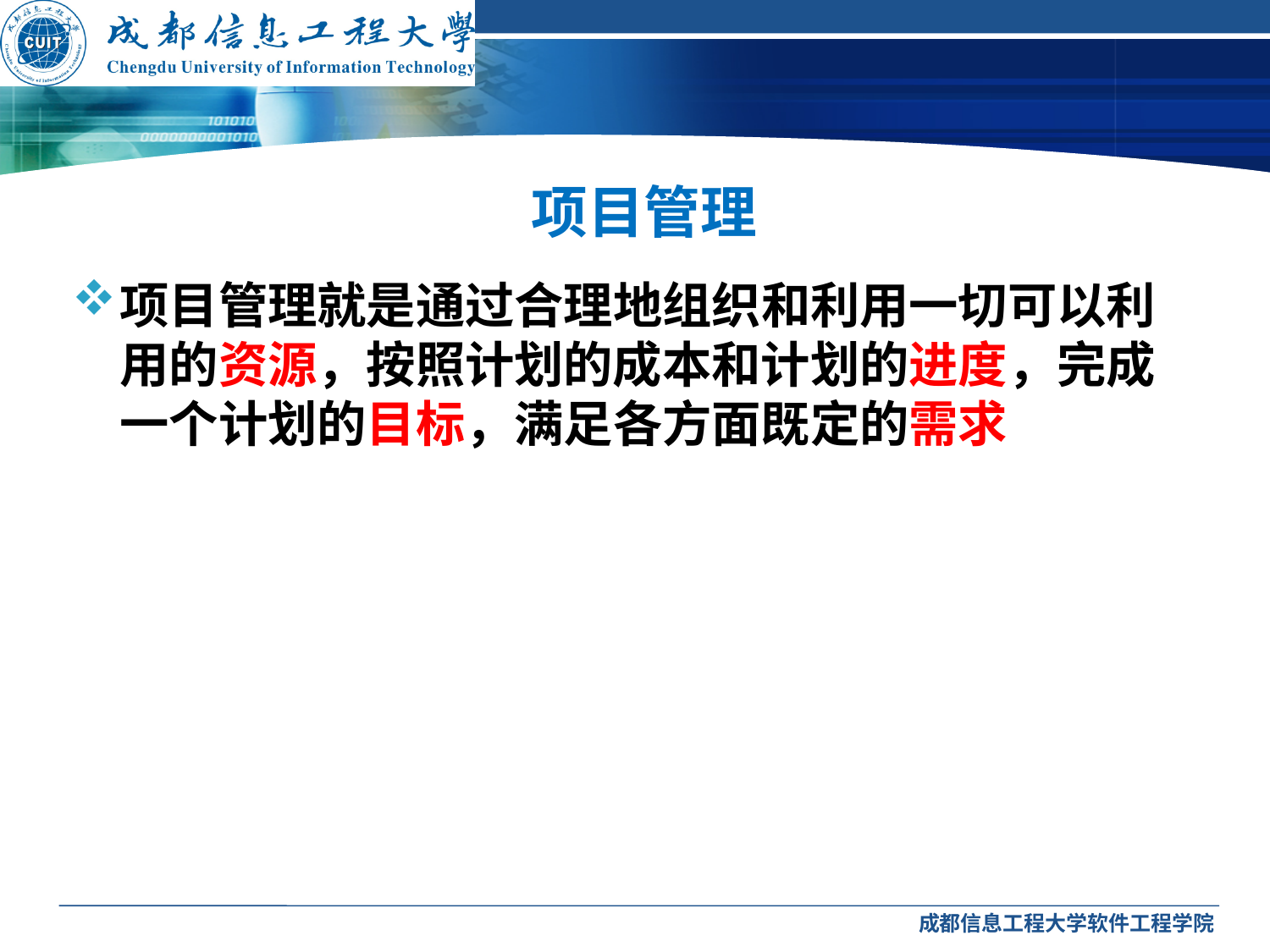

# 项目管理
项目管理就是通过合理地组织和利用一切可以利用的资源，按照计划的成本和计划的进度，完成一个计划的目标，满足各方面既定的需求
成都信息工程大学软件工程学院